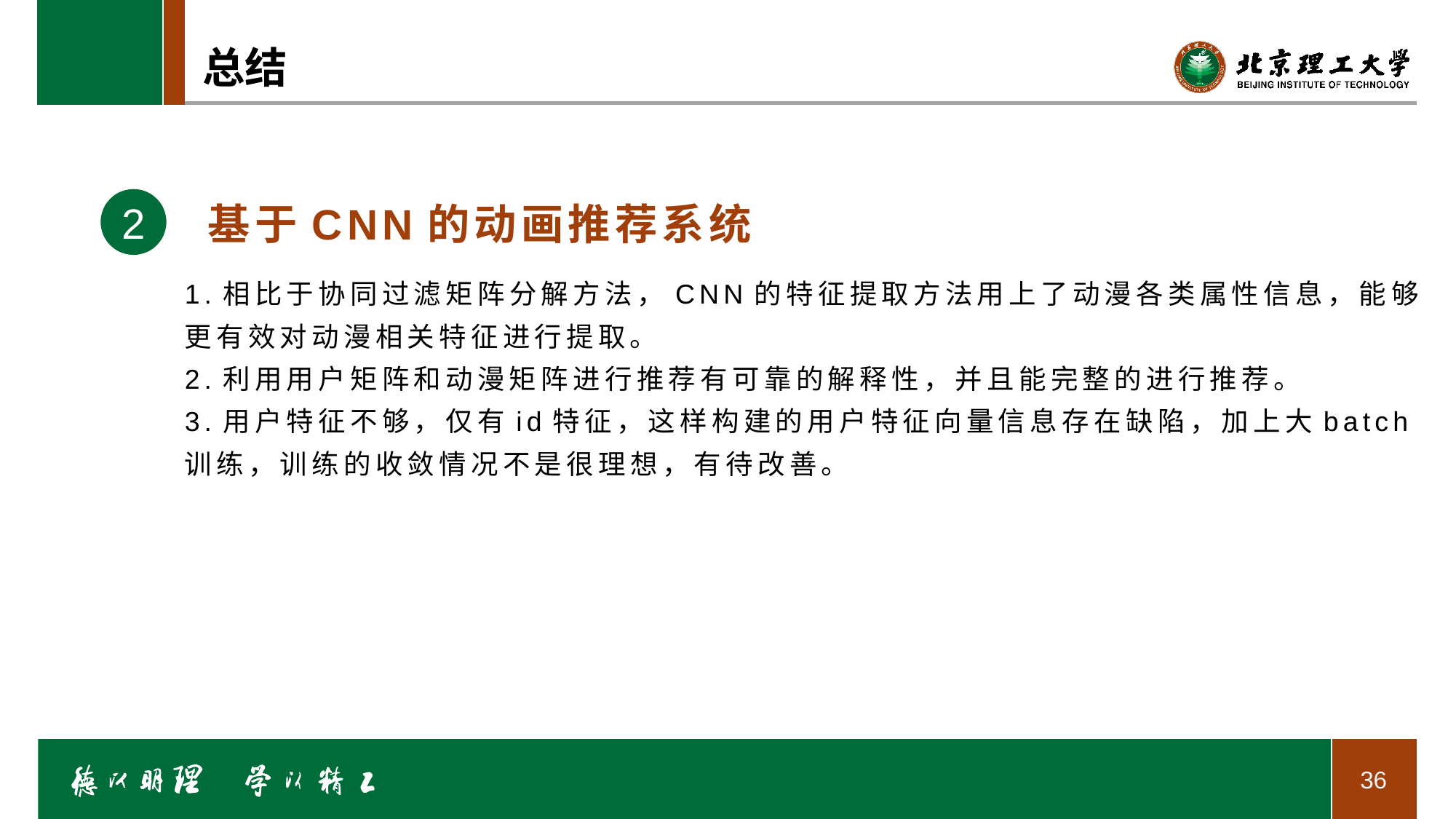

# 总结
2
基于CNN的动画推荐系统
	1.相比于协同过滤矩阵分解方法，CNN的特征提取方法用上了动漫各类属性信息，能够	更有效对动漫相关特征进行提取。
	2.利用用户矩阵和动漫矩阵进行推荐有可靠的解释性，并且能完整的进行推荐。
	3.用户特征不够，仅有id特征，这样构建的用户特征向量信息存在缺陷，加上大batch	训练，训练的收敛情况不是很理想，有待改善。